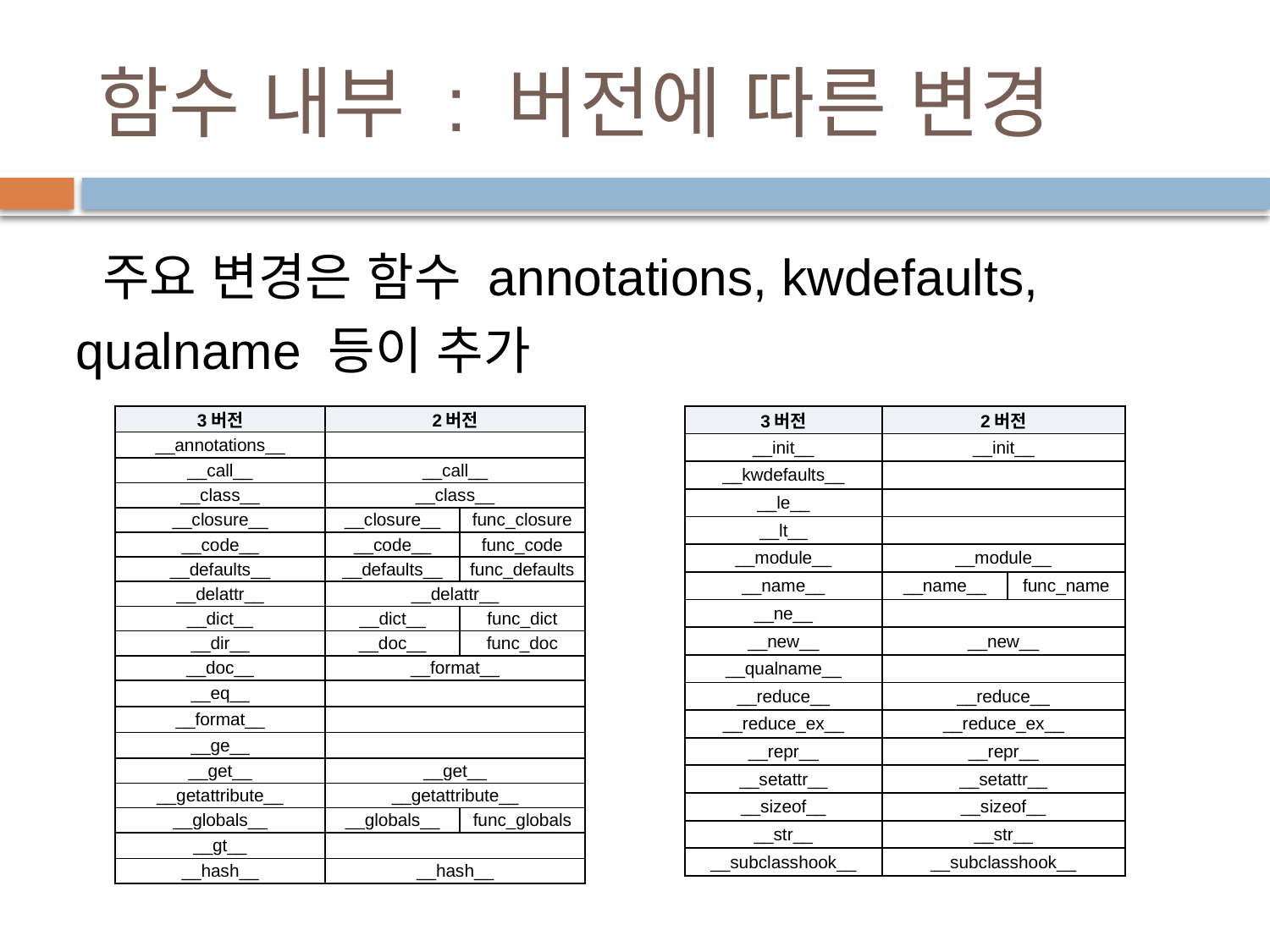

# 함수 내부 : 버전에 따른 변경
 주요 변경은 함수 annotations, kwdefaults, qualname 등이 추가
| 3버전 | 2버전 |  |
| --- | --- | --- |
| \_\_annotations\_\_ |  |  |
| \_\_call\_\_ | \_\_call\_\_ |  |
| \_\_class\_\_ | \_\_class\_\_ |  |
| \_\_closure\_\_ | \_\_closure\_\_ | func\_closure |
| \_\_code\_\_ | \_\_code\_\_ | func\_code |
| \_\_defaults\_\_ | \_\_defaults\_\_ | func\_defaults |
| \_\_delattr\_\_ | \_\_delattr\_\_ |  |
| \_\_dict\_\_ | \_\_dict\_\_ | func\_dict |
| \_\_dir\_\_ | \_\_doc\_\_ | func\_doc |
| \_\_doc\_\_ | \_\_format\_\_ |  |
| \_\_eq\_\_ |  |  |
| \_\_format\_\_ |  |  |
| \_\_ge\_\_ |  |  |
| \_\_get\_\_ | \_\_get\_\_ |  |
| \_\_getattribute\_\_ | \_\_getattribute\_\_ |  |
| \_\_globals\_\_ | \_\_globals\_\_ | func\_globals |
| \_\_gt\_\_ |  |  |
| \_\_hash\_\_ | \_\_hash\_\_ |  |
| 3버전 | 2버전 |  |
| --- | --- | --- |
| \_\_init\_\_ | \_\_init\_\_ |  |
| \_\_kwdefaults\_\_ |  |  |
| \_\_le\_\_ |  |  |
| \_\_lt\_\_ |  |  |
| \_\_module\_\_ | \_\_module\_\_ |  |
| \_\_name\_\_ | \_\_name\_\_ | func\_name |
| \_\_ne\_\_ |  |  |
| \_\_new\_\_ | \_\_new\_\_ |  |
| \_\_qualname\_\_ |  |  |
| \_\_reduce\_\_ | \_\_reduce\_\_ |  |
| \_\_reduce\_ex\_\_ | \_\_reduce\_ex\_\_ |  |
| \_\_repr\_\_ | \_\_repr\_\_ |  |
| \_\_setattr\_\_ | \_\_setattr\_\_ |  |
| \_\_sizeof\_\_ | \_\_sizeof\_\_ |  |
| \_\_str\_\_ | \_\_str\_\_ |  |
| \_\_subclasshook\_\_ | \_\_subclasshook\_\_ |  |